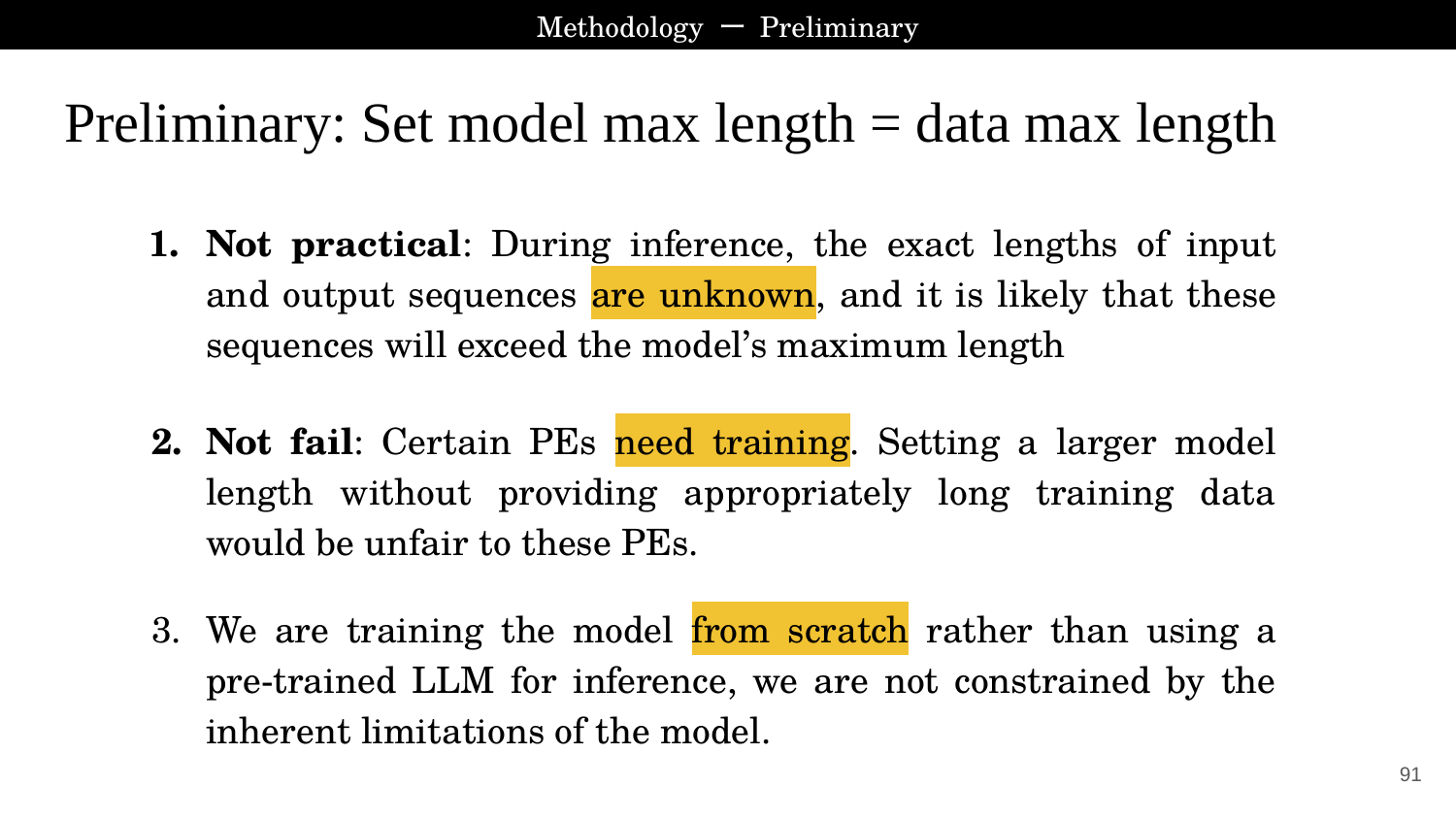

Methodology ー Preliminary
# Preliminary: Set model max length = data max length
Not practical: During inference, the exact lengths of input and output sequences are unknown, and it is likely that these sequences will exceed the model’s maximum length
Not fail: Certain PEs need training. Setting a larger model length without providing appropriately long training data would be unfair to these PEs.
We are training the model from scratch rather than using a pre-trained LLM for inference, we are not constrained by the inherent limitations of the model.
91